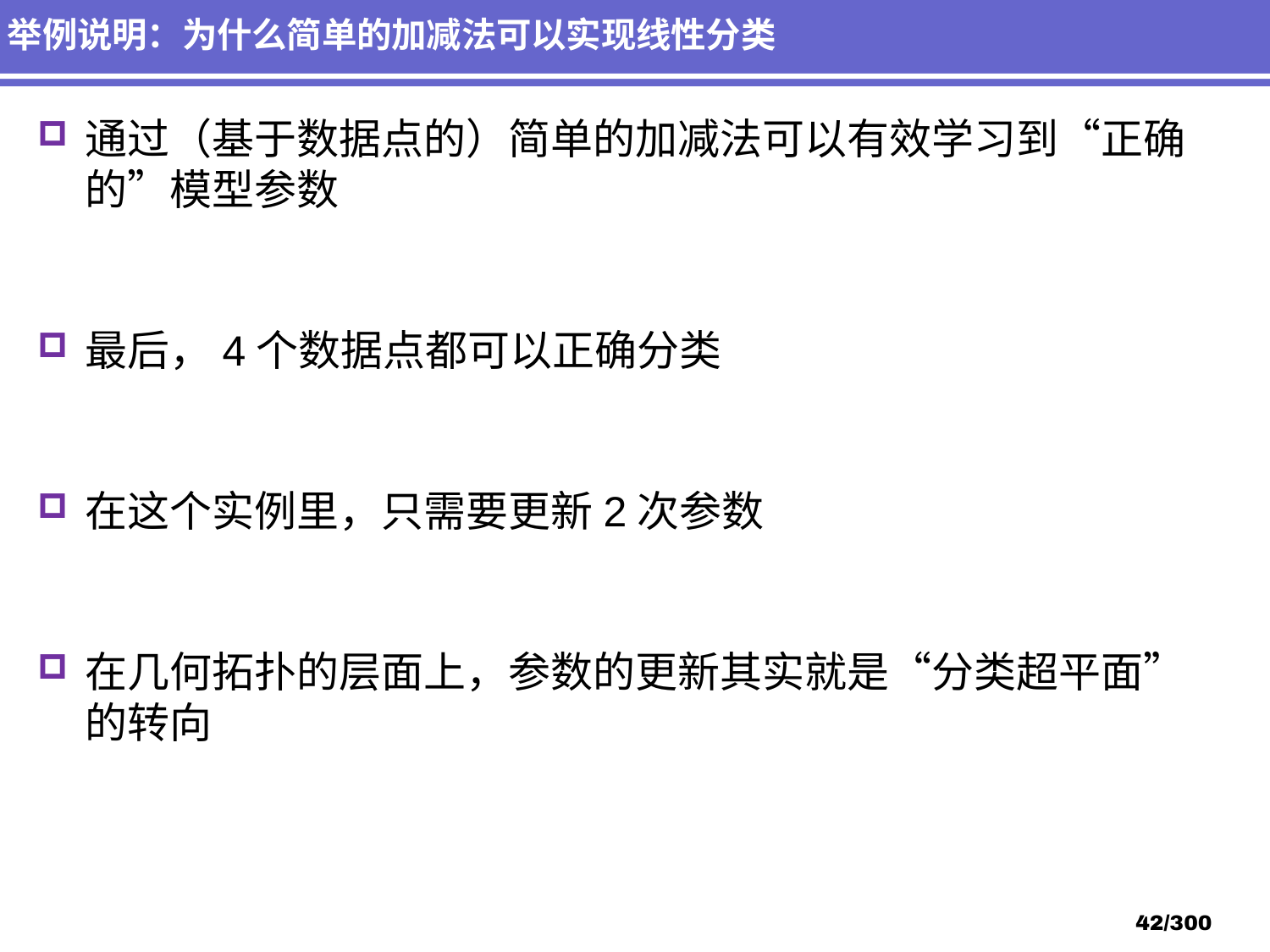

# 举例说明：为什么简单的加减法可以实现线性分类
通过（基于数据点的）简单的加减法可以有效学习到“正确的”模型参数

最后，4个数据点都可以正确分类

在这个实例里，只需要更新2次参数

在几何拓扑的层面上，参数的更新其实就是“分类超平面”的转向

42/300